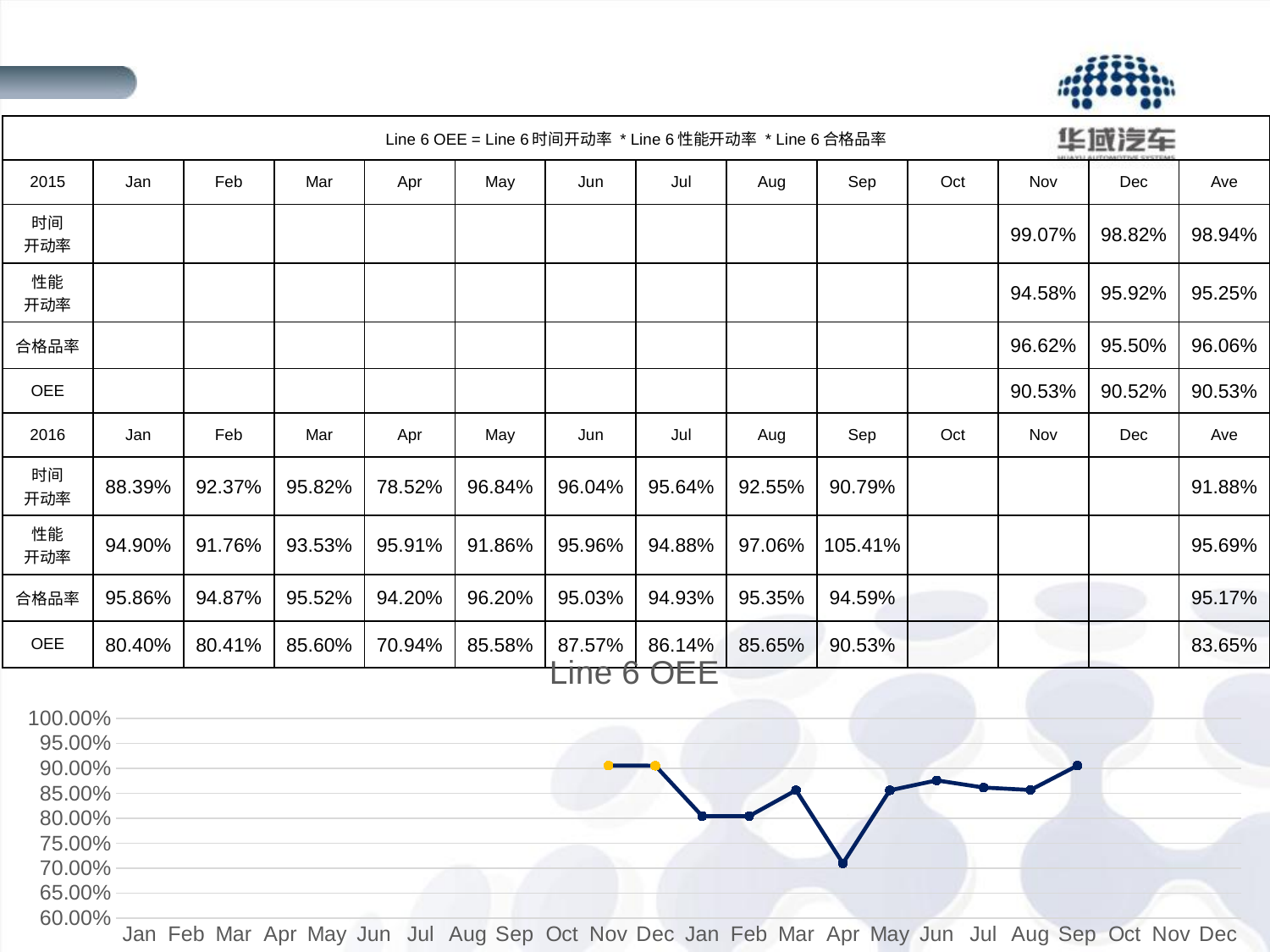

| Line 6 OEE = Line 6时间开动率 \* Line 6性能开动率 \* Line 6合格品率 |  |  |  |  |  |  |  |  |  |  |  |  |  |
| --- | --- | --- | --- | --- | --- | --- | --- | --- | --- | --- | --- | --- | --- |
| 2015 | Jan | Feb | Mar | Apr | May | Jun | Jul | Aug | Sep | Oct | Nov | Dec | Ave |
| 时间 开动率 |  |  |  |  |  |  |  |  |  |  | 99.07% | 98.82% | 98.94% |
| 性能 开动率 |  |  |  |  |  |  |  |  |  |  | 94.58% | 95.92% | 95.25% |
| 合格品率 |  |  |  |  |  |  |  |  |  |  | 96.62% | 95.50% | 96.06% |
| OEE |  |  |  |  |  |  |  |  |  |  | 90.53% | 90.52% | 90.53% |
| 2016 | Jan | Feb | Mar | Apr | May | Jun | Jul | Aug | Sep | Oct | Nov | Dec | Ave |
| 时间 开动率 | 88.39% | 92.37% | 95.82% | 78.52% | 96.84% | 96.04% | 95.64% | 92.55% | 90.79% |  |  |  | 91.88% |
| 性能 开动率 | 94.90% | 91.76% | 93.53% | 95.91% | 91.86% | 95.96% | 94.88% | 97.06% | 105.41% |  |  |  | 95.69% |
| 合格品率 | 95.86% | 94.87% | 95.52% | 94.20% | 96.20% | 95.03% | 94.93% | 95.35% | 94.59% |  |  |  | 95.17% |
| OEE | 80.40% | 80.41% | 85.60% | 70.94% | 85.58% | 87.57% | 86.14% | 85.65% | 90.53% |  |  |  | 83.65% |

### Chart: Line 6 OEE

| Category | OEE |
|---|---|
| Jan | None |
| Feb | None |
| Mar | None |
| Apr | None |
| May | None |
| Jun | None |
| Jul | None |
| Aug | None |
| Sep | None |
| Oct | None |
| Nov | 0.9053 |
| Dec | 0.9052 |
| Jan | 0.804 |
| Feb | 0.8041 |
| Mar | 0.856 |
| Apr | 0.7094 |
| May | 0.8558 |
| Jun | 0.8757 |
| Jul | 0.8614 |
| Aug | 0.8565 |
| Sep | 0.9053 |
| Oct | None |
| Nov | None |
| Dec | None |